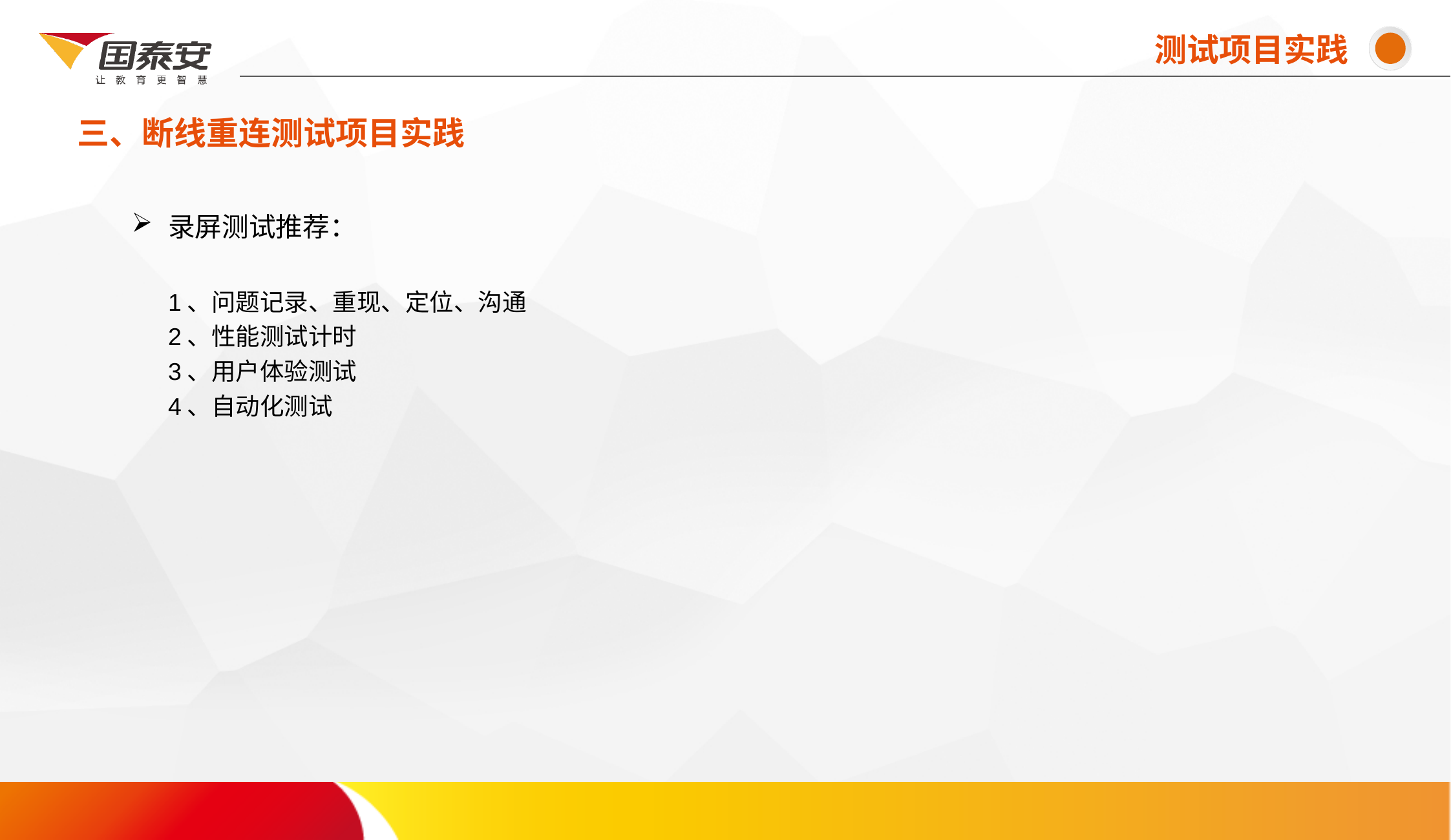

测试项目实践
三、断线重连测试项目实践
# 录屏测试推荐： 1、问题记录、重现、定位、沟通 2、性能测试计时 3、用户体验测试 4、自动化测试